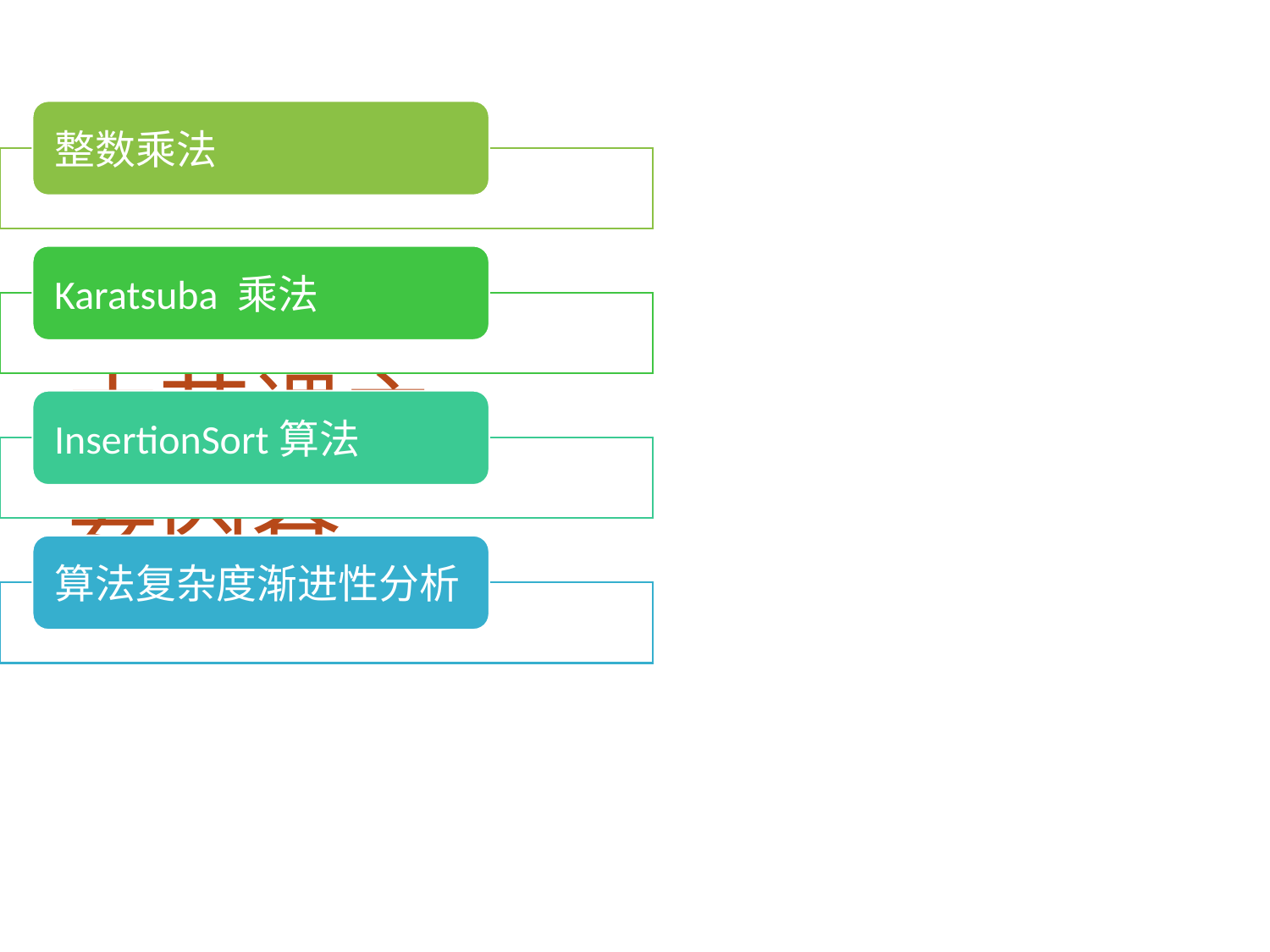

# 本节课主要内容

整数乘法

Karatsuba 乘法

InsertionSort算法

算法复杂度渐进性分析